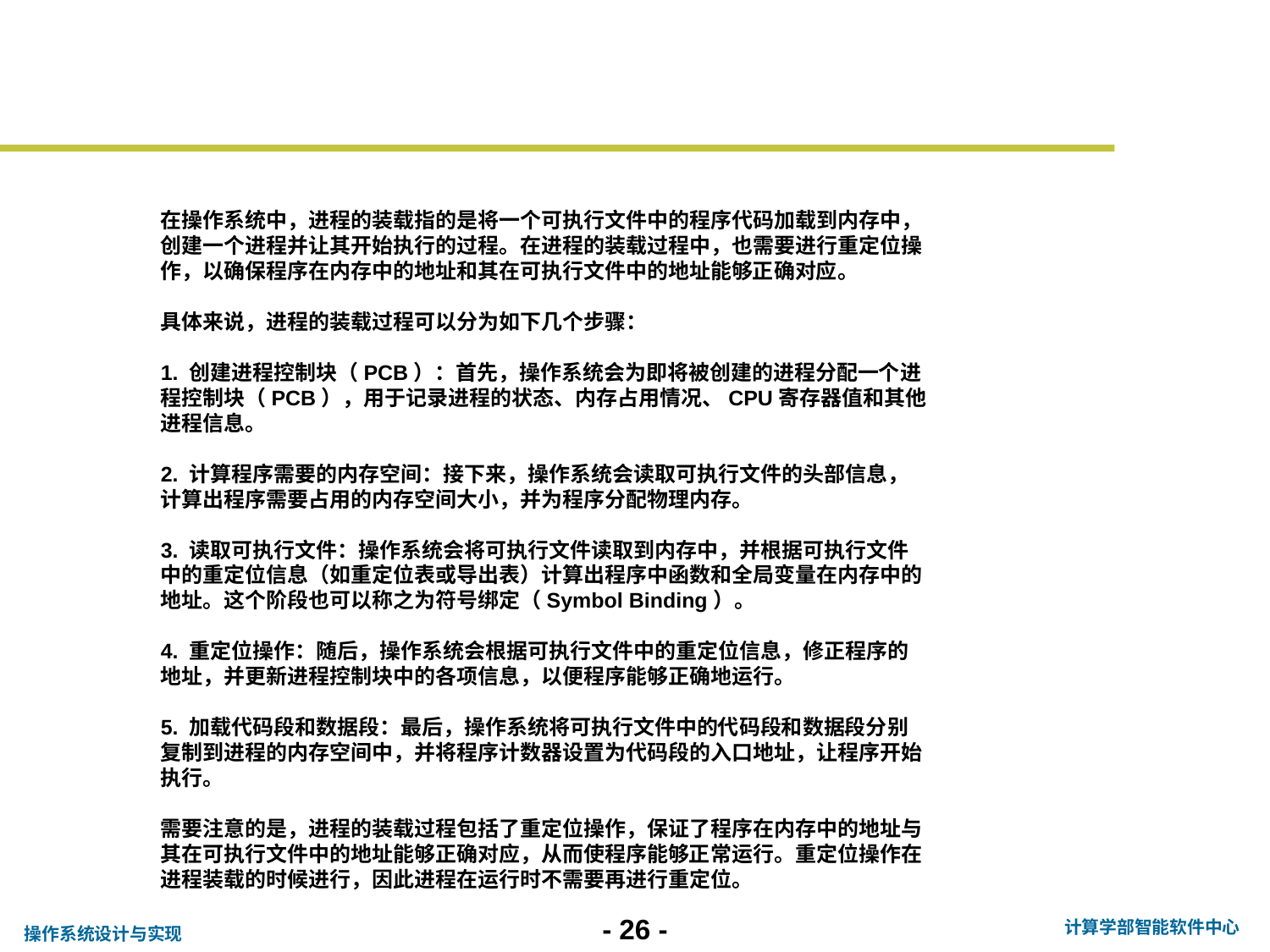

在操作系统中，进程的装载指的是将一个可执行文件中的程序代码加载到内存中，创建一个进程并让其开始执行的过程。在进程的装载过程中，也需要进行重定位操作，以确保程序在内存中的地址和其在可执行文件中的地址能够正确对应。

具体来说，进程的装载过程可以分为如下几个步骤：

1. 创建进程控制块（PCB）：首先，操作系统会为即将被创建的进程分配一个进程控制块（PCB），用于记录进程的状态、内存占用情况、CPU寄存器值和其他进程信息。

2. 计算程序需要的内存空间：接下来，操作系统会读取可执行文件的头部信息，计算出程序需要占用的内存空间大小，并为程序分配物理内存。

3. 读取可执行文件：操作系统会将可执行文件读取到内存中，并根据可执行文件中的重定位信息（如重定位表或导出表）计算出程序中函数和全局变量在内存中的地址。这个阶段也可以称之为符号绑定（Symbol Binding）。

4. 重定位操作：随后，操作系统会根据可执行文件中的重定位信息，修正程序的地址，并更新进程控制块中的各项信息，以便程序能够正确地运行。

5. 加载代码段和数据段：最后，操作系统将可执行文件中的代码段和数据段分别复制到进程的内存空间中，并将程序计数器设置为代码段的入口地址，让程序开始执行。

需要注意的是，进程的装载过程包括了重定位操作，保证了程序在内存中的地址与其在可执行文件中的地址能够正确对应，从而使程序能够正常运行。重定位操作在进程装载的时候进行，因此进程在运行时不需要再进行重定位。